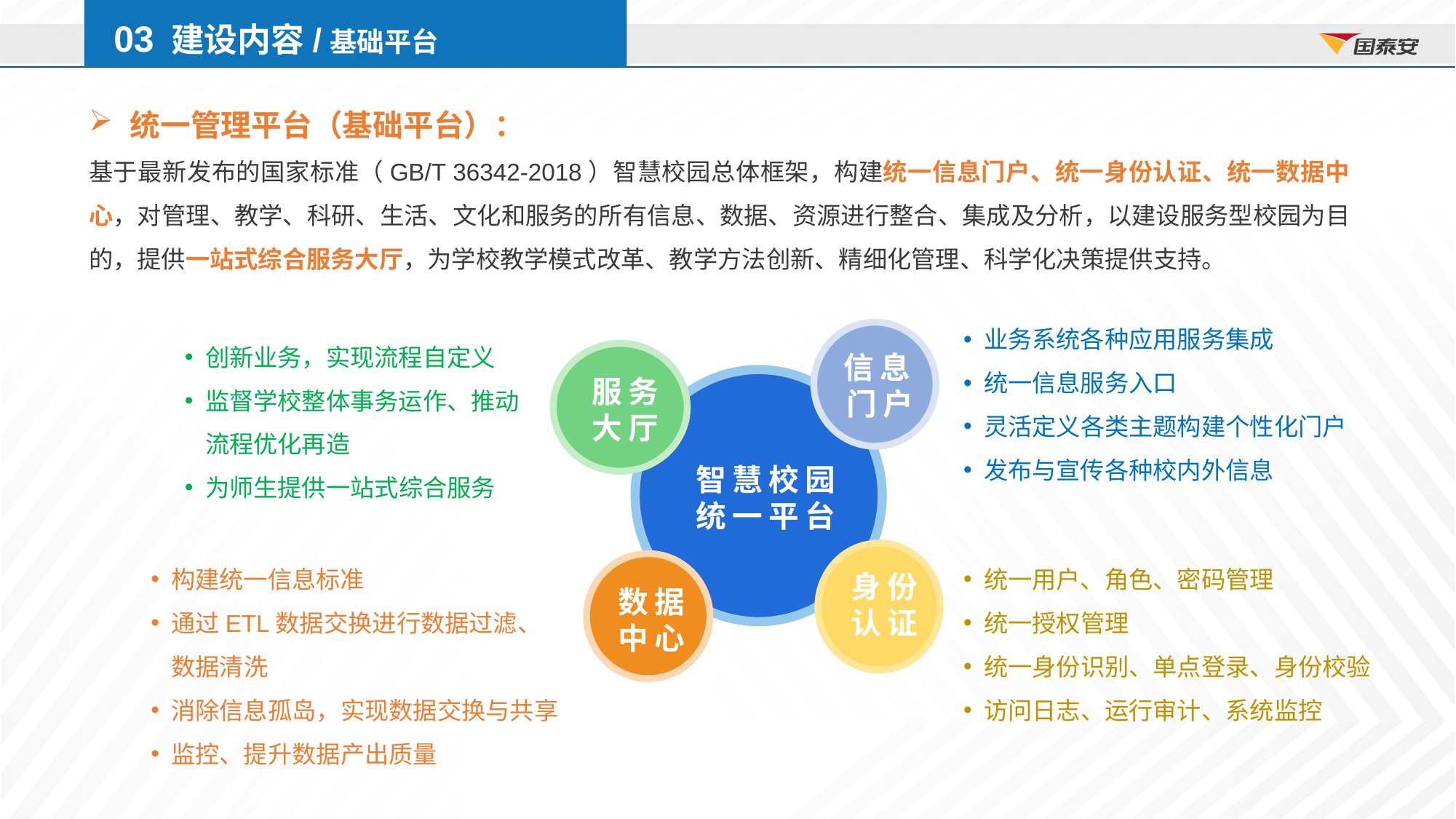

03 建设内容/基础平台
统一管理平台（基础平台）：
基于最新发布的国家标准（GB/T 36342-2018）智慧校园总体框架，构建统一信息门户、统一身份认证、统一数据中心，对管理、教学、科研、生活、文化和服务的所有信息、数据、资源进行整合、集成及分析，以建设服务型校园为目的，提供一站式综合服务大厅，为学校教学模式改革、教学方法创新、精细化管理、科学化决策提供支持。
业务系统各种应用服务集成
统一信息服务入口
灵活定义各类主题构建个性化门户
发布与宣传各种校内外信息
创新业务，实现流程自定义
监督学校整体事务运作、推动流程优化再造
为师生提供一站式综合服务

信息门户

服务
大厅

智慧校园
统一平台

身份
认证
数据
中心
构建统一信息标准
通过ETL数据交换进行数据过滤、数据清洗
消除信息孤岛，实现数据交换与共享
监控、提升数据产出质量
统一用户、角色、密码管理
统一授权管理
统一身份识别、单点登录、身份校验
访问日志、运行审计、系统监控